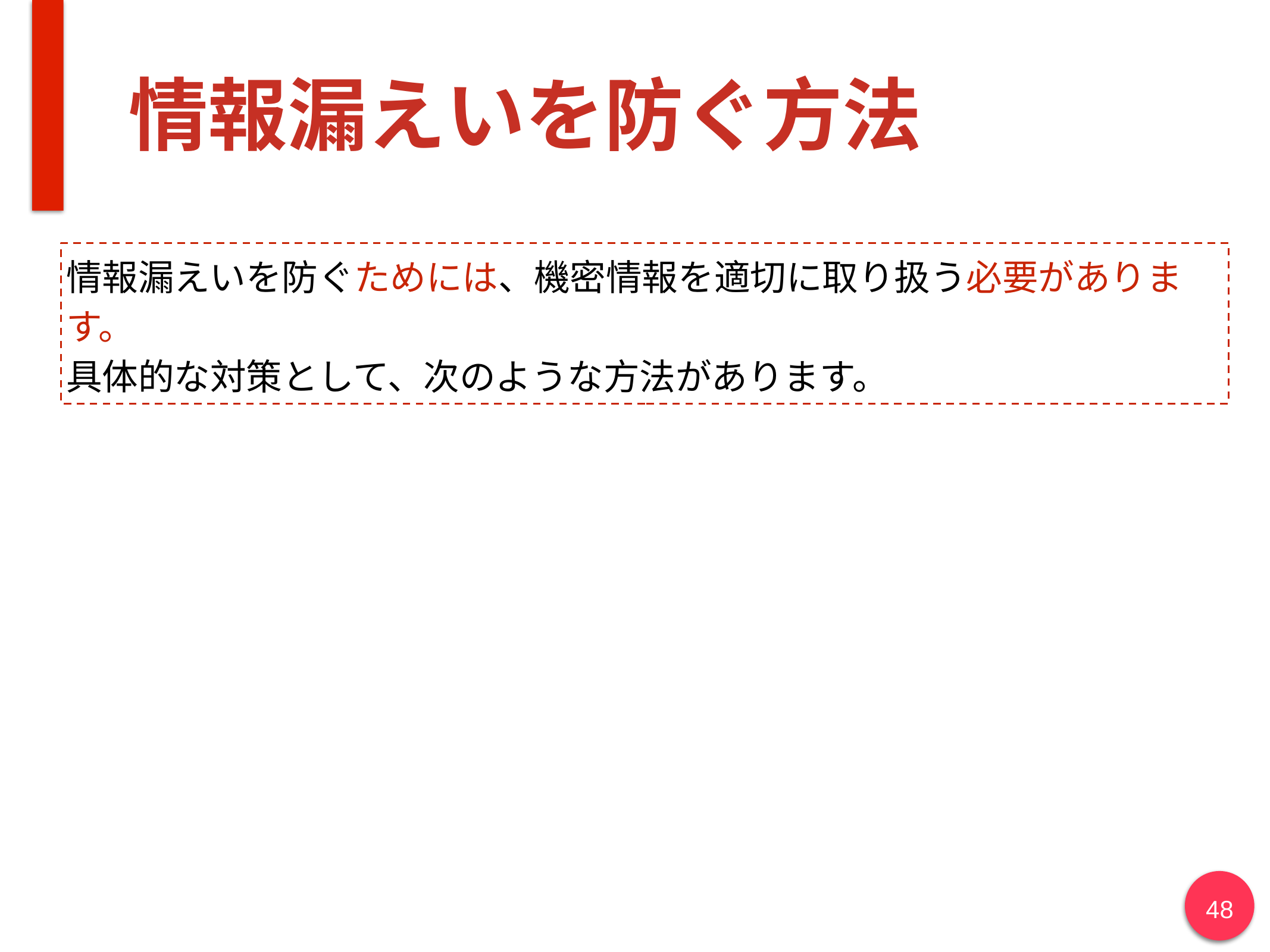

# 情報漏えいを防ぐ方法
情報漏えいを防ぐためには、機密情報を適切に取り扱う必要があります。
具体的な対策として、次のような方法があります。

48